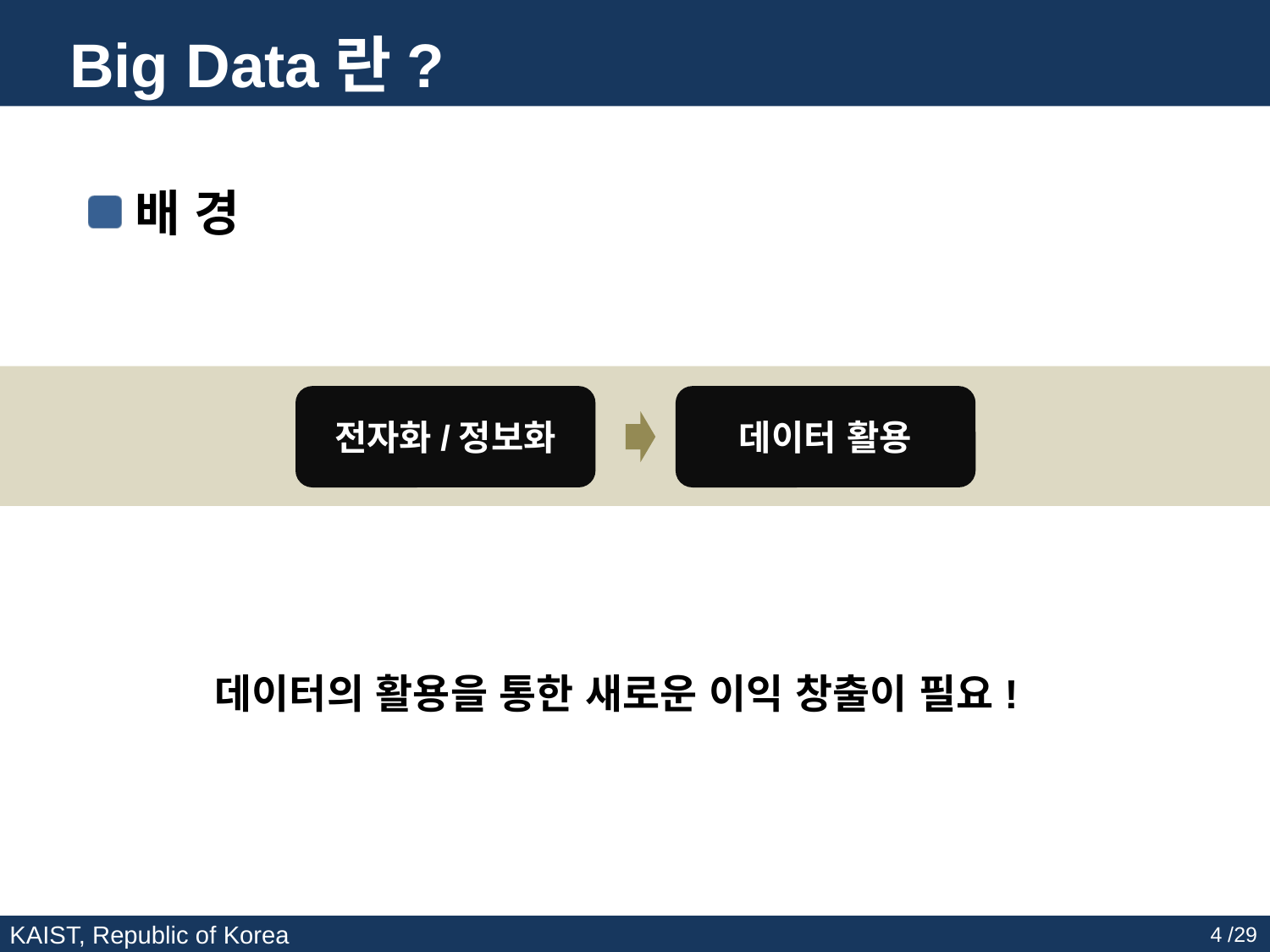

# Big Data란?
배 경

데이터의 활용을 통한 새로운 이익 창출이 필요!

전자화/정보화
데이터 활용

4